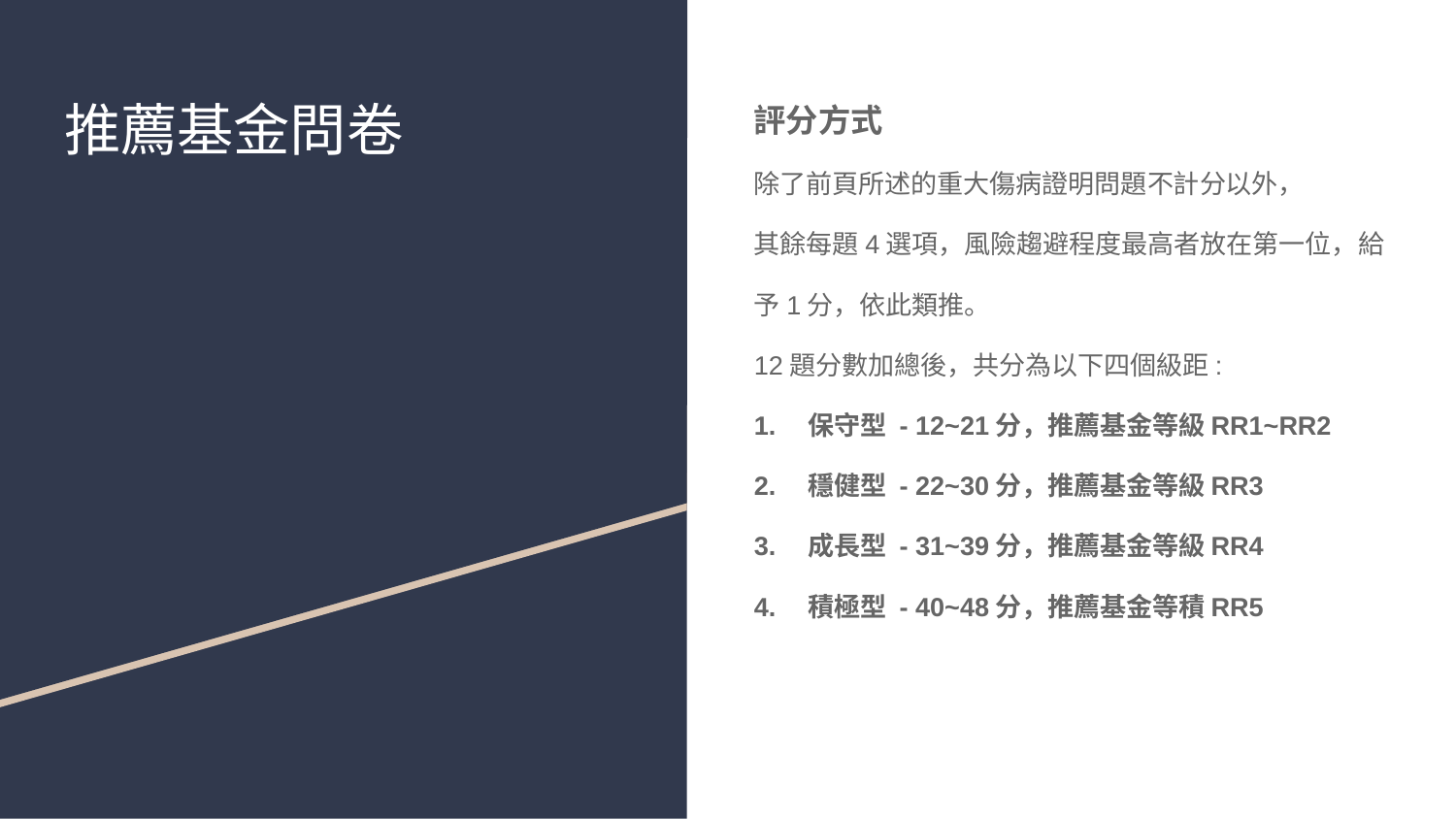

# 推薦基金問卷
評分方式
除了前頁所述的重大傷病證明問題不計分以外，
其餘每題4選項，風險趨避程度最高者放在第一位，給
予1分，依此類推。
12題分數加總後，共分為以下四個級距:
1.　保守型 - 12~21分，推薦基金等級RR1~RR2
2.　穩健型 - 22~30分，推薦基金等級RR3
3.　成長型 - 31~39分，推薦基金等級RR4
4.　積極型 - 40~48分，推薦基金等積RR5